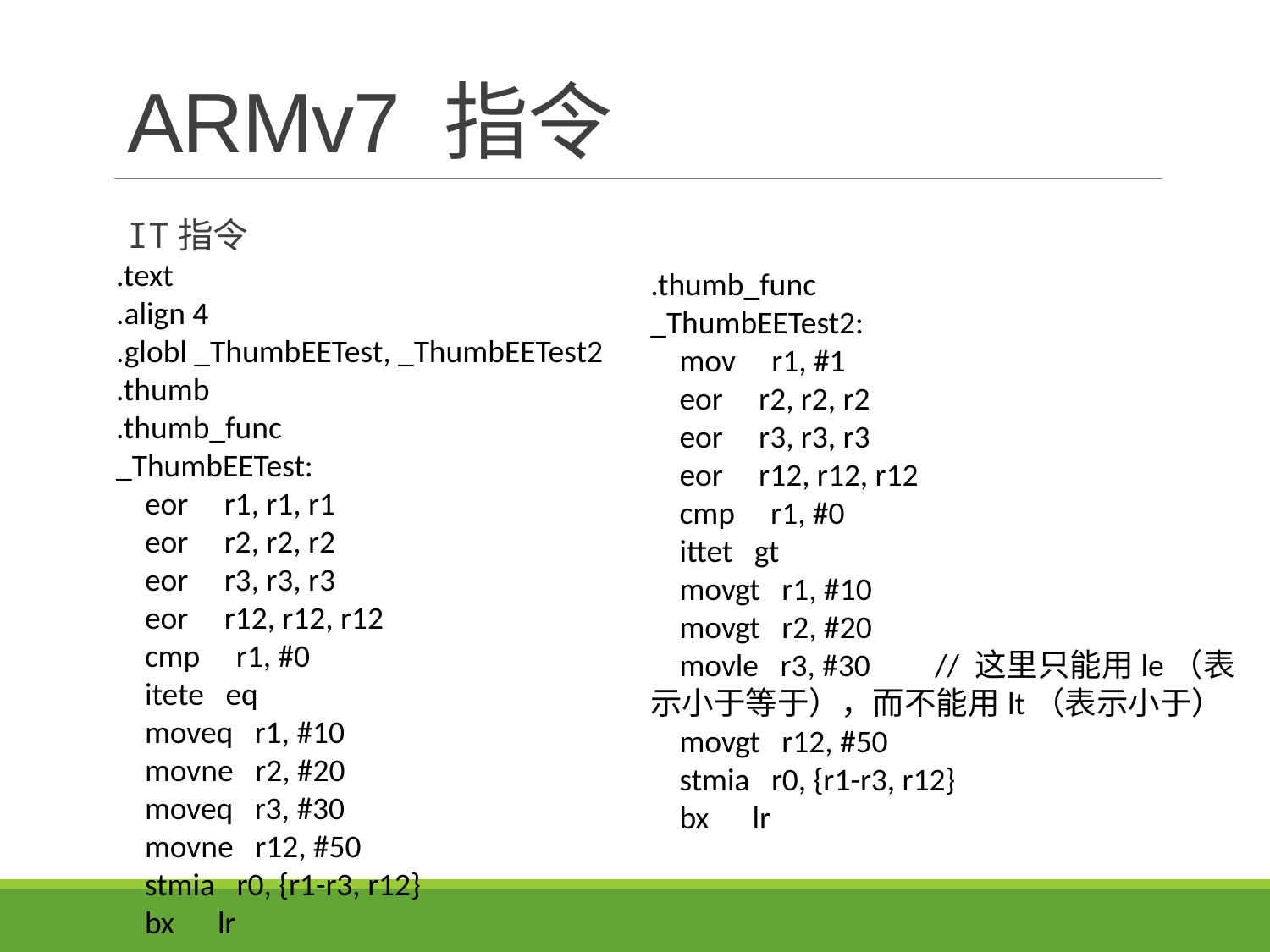

# ARMv7 指令
IT指令
.text
.align 4
.globl _ThumbEETest, _ThumbEETest2
.thumb
.thumb_func
_ThumbEETest:
    eor     r1, r1, r1
    eor     r2, r2, r2
    eor     r3, r3, r3
    eor     r12, r12, r12
    cmp     r1, #0
    itete   eq
    moveq   r1, #10
    movne   r2, #20
    moveq   r3, #30
    movne   r12, #50
    stmia   r0, {r1-r3, r12}
    bx      lr
.thumb_func
_ThumbEETest2:
    mov     r1, #1
    eor     r2, r2, r2
    eor     r3, r3, r3
    eor     r12, r12, r12
    cmp     r1, #0
    ittet   gt
    movgt   r1, #10
    movgt   r2, #20
    movle   r3, #30         // 这里只能用le（表示小于等于），而不能用lt（表示小于）
    movgt   r12, #50
    stmia   r0, {r1-r3, r12}
    bx      lr